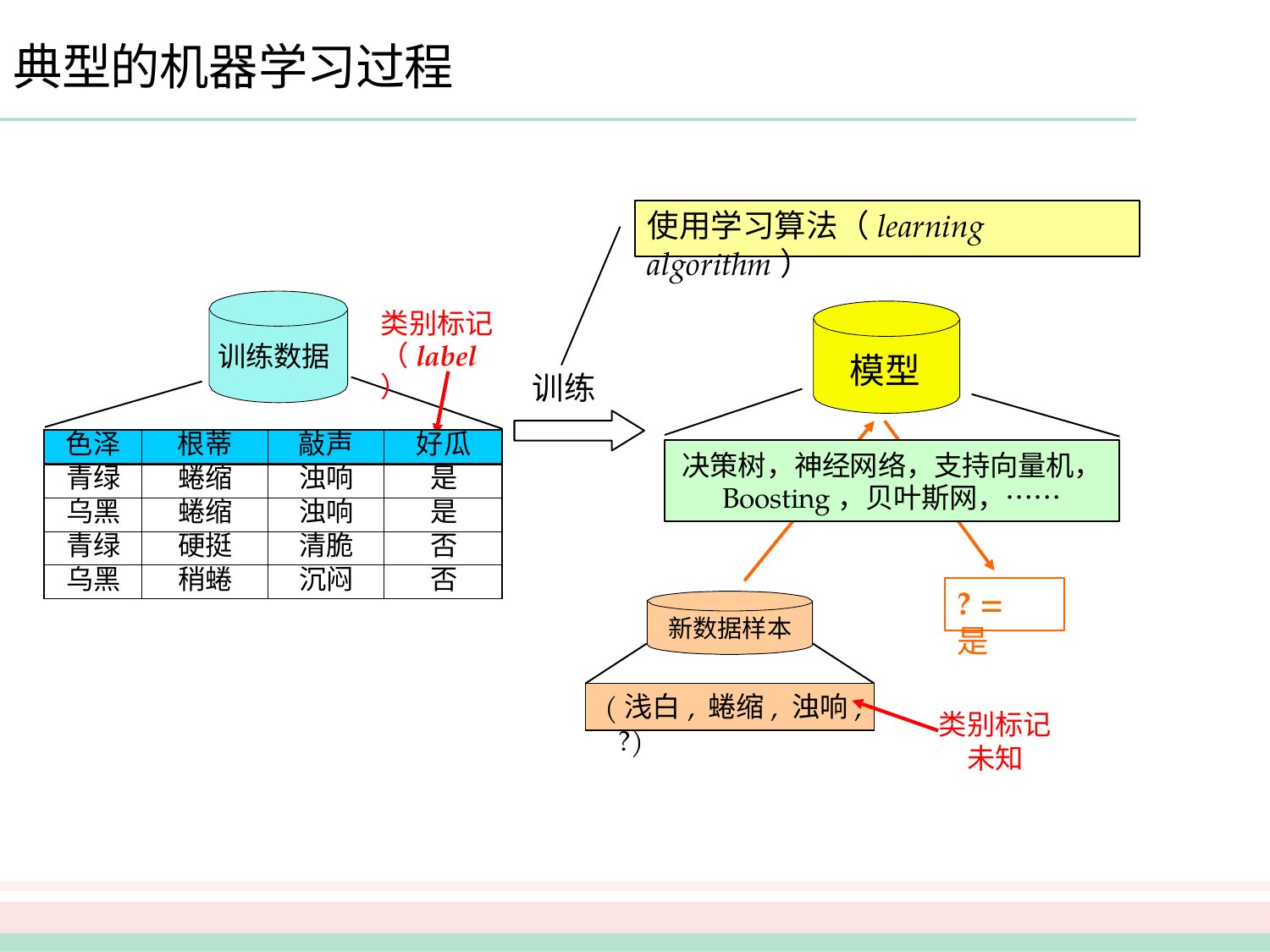

# 典型的机器学习过程

使用学习算法（learning algorithm）

类别标记
（label）

训练数据
模型
训练

| 色泽 | 根蒂 | 敲声 | 好瓜 |
| --- | --- | --- | --- |
| 青绿 | 蜷缩 | 浊响 | 是 |
| 乌黑 | 蜷缩 | 浊响 | 是 |
| 青绿 | 硬挺 | 清脆 | 否 |
| 乌黑 | 稍蜷 | 沉闷 | 否 |

决策树，神经网络，支持向量机，
Boosting，贝叶斯网，……

? = 是

新数据样本

(浅白, 蜷缩, 浊响,  ?)

类别标记 未知